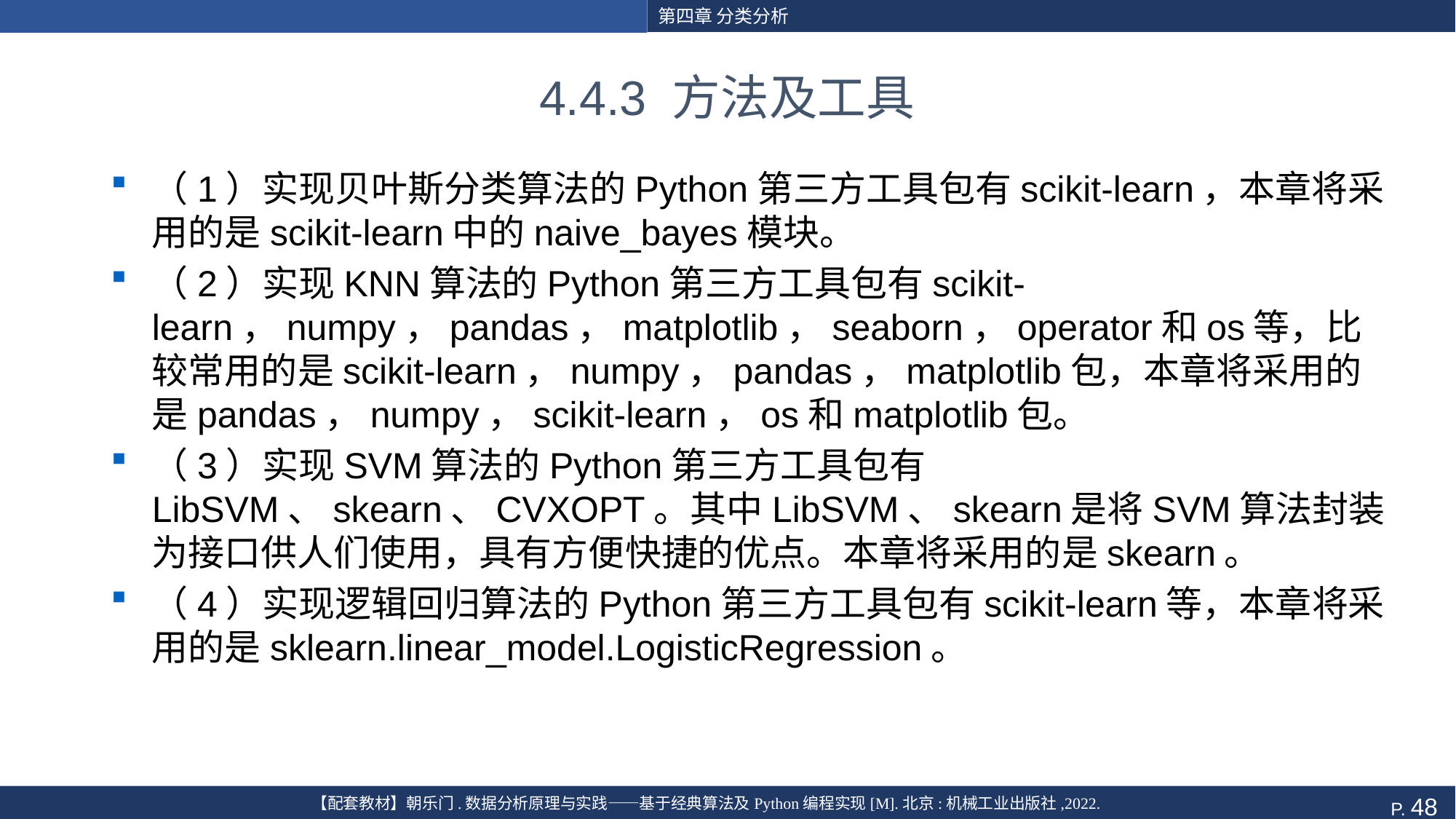

# 4.4.3 方法及工具
（1）实现贝叶斯分类算法的Python第三方工具包有scikit-learn，本章将采用的是scikit-learn中的naive_bayes模块。
（2）实现KNN算法的Python第三方工具包有scikit-learn，numpy，pandas，matplotlib，seaborn，operator和os等，比较常用的是scikit-learn，numpy，pandas，matplotlib包，本章将采用的是pandas，numpy，scikit-learn，os和matplotlib包。
（3）实现SVM算法的Python第三方工具包有LibSVM、skearn、CVXOPT。其中LibSVM、skearn是将SVM算法封装为接口供人们使用，具有方便快捷的优点。本章将采用的是skearn。
（4）实现逻辑回归算法的Python第三方工具包有scikit-learn等，本章将采用的是sklearn.linear_model.LogisticRegression。